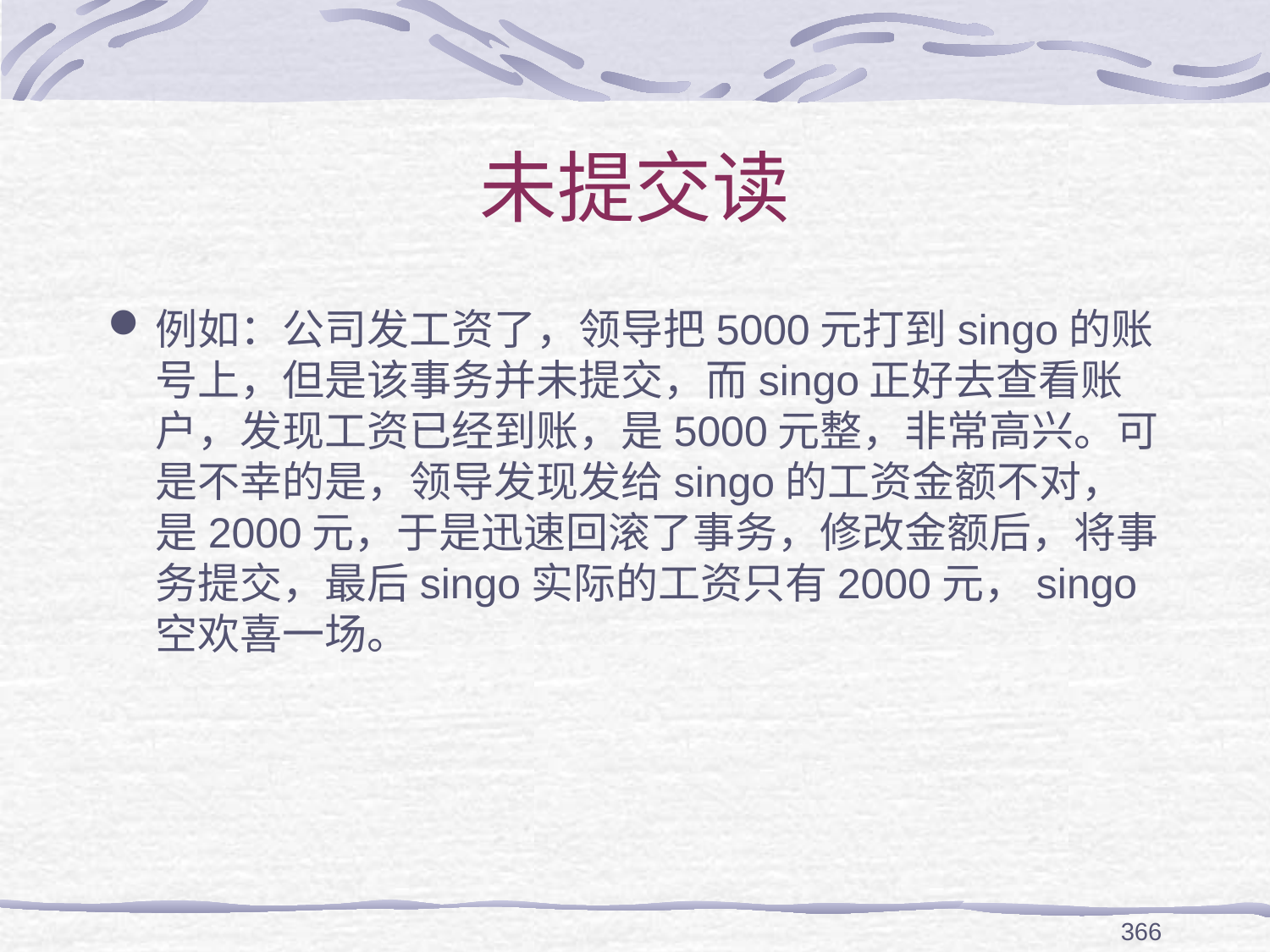

# 未提交读
例如：公司发工资了，领导把5000元打到singo的账号上，但是该事务并未提交，而singo正好去查看账户，发现工资已经到账，是5000元整，非常高兴。可是不幸的是，领导发现发给singo的工资金额不对，是2000元，于是迅速回滚了事务，修改金额后，将事务提交，最后singo实际的工资只有2000元，singo空欢喜一场。

366